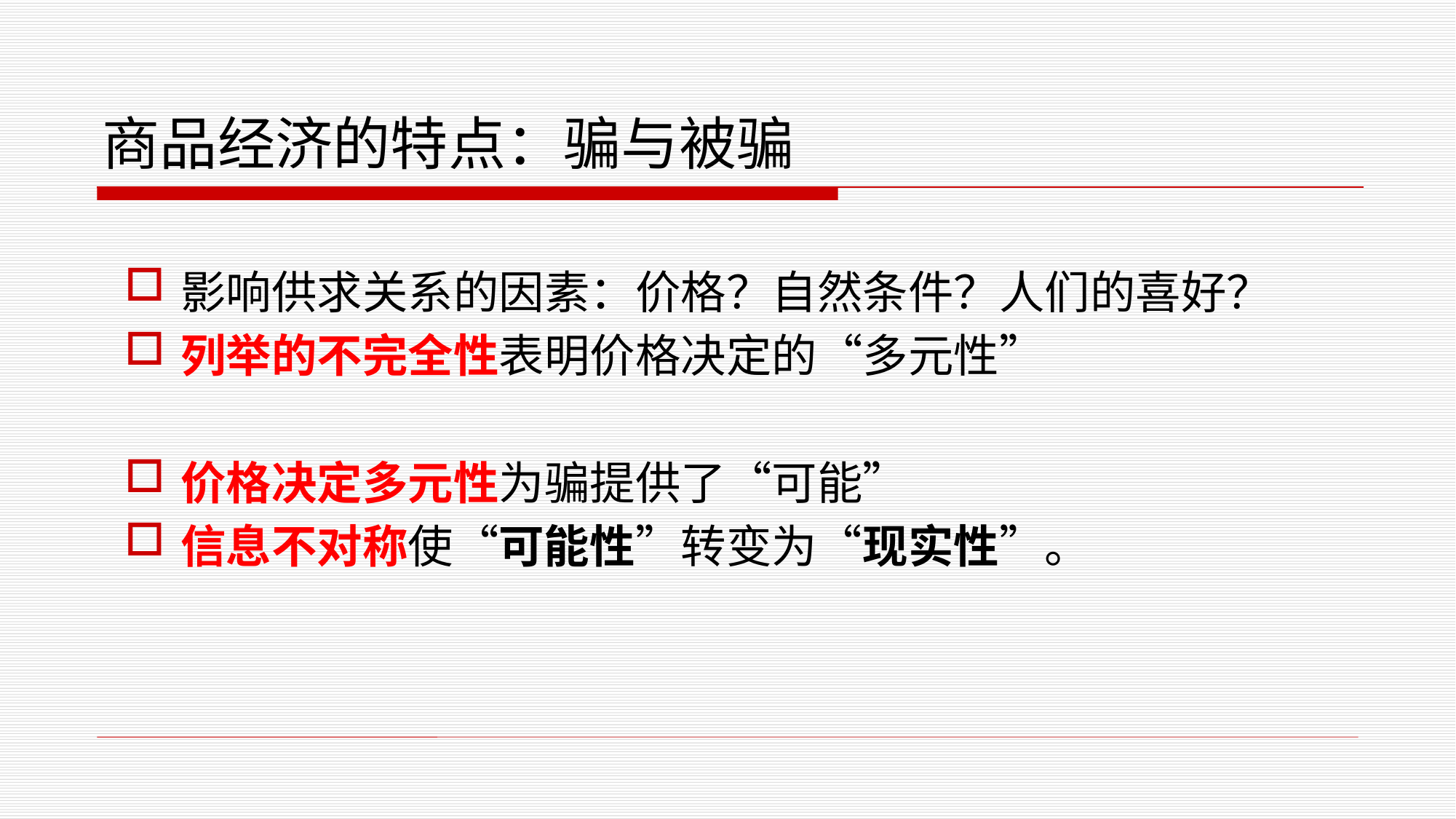

# 商品经济的特点：骗与被骗
影响供求关系的因素：价格？自然条件？人们的喜好？
列举的不完全性表明价格决定的“多元性”

价格决定多元性为骗提供了“可能”
信息不对称使“可能性”转变为“现实性”。